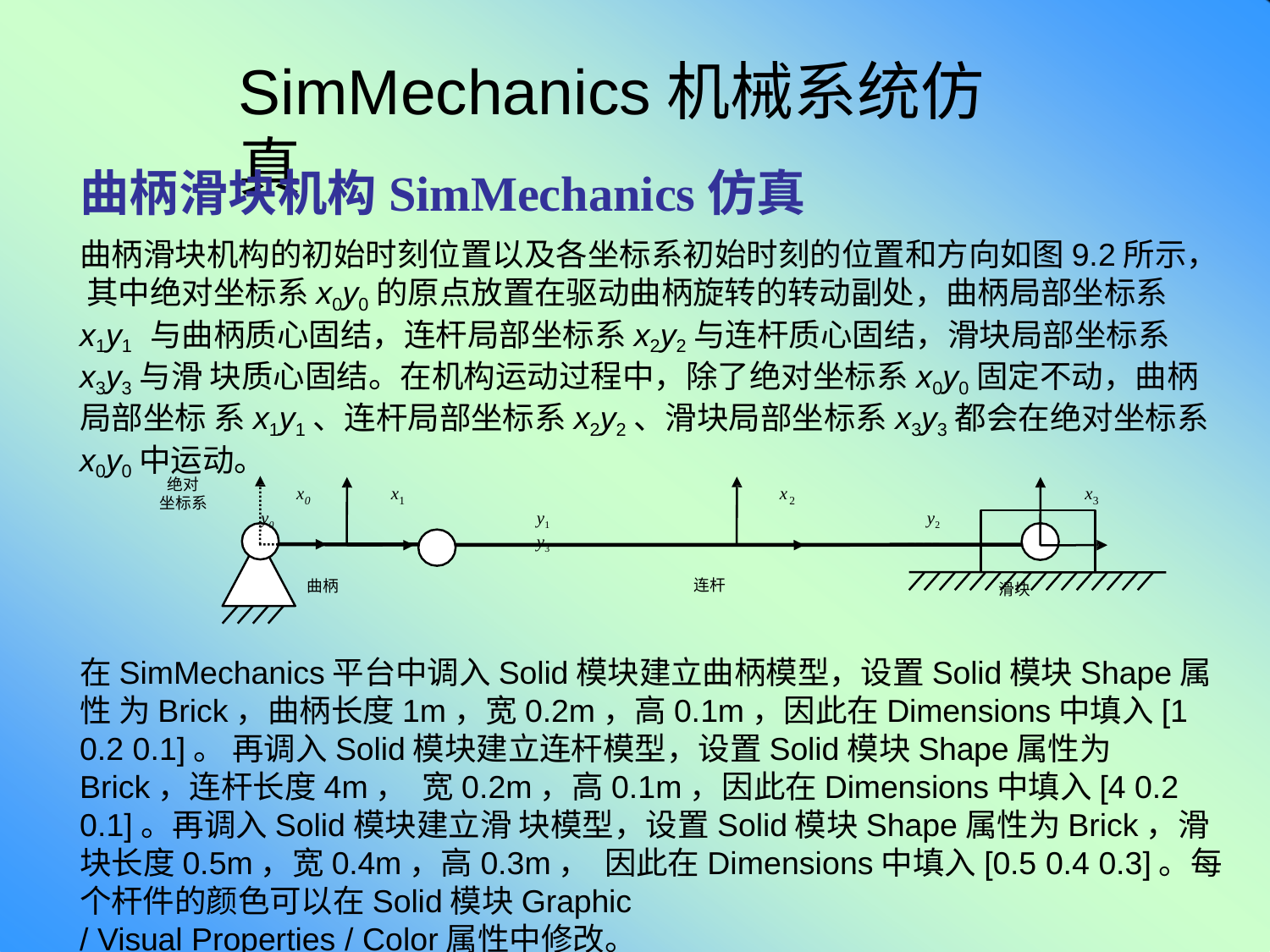

# SimMechanics机械系统仿真
曲柄滑块机构SimMechanics仿真
曲柄滑块机构的初始时刻位置以及各坐标系初始时刻的位置和方向如图9.2所示，  其中绝对坐标系x0y0的原点放置在驱动曲柄旋转的转动副处，曲柄局部坐标系x1y1  与曲柄质心固结，连杆局部坐标系x2y2与连杆质心固结，滑块局部坐标系x3y3与滑 块质心固结。在机构运动过程中，除了绝对坐标系x0y0固定不动，曲柄局部坐标 系x1y1、连杆局部坐标系x2y2、滑块局部坐标系x3y3都会在绝对坐标系x0y0中运动。
y0	y1	y2	y3
绝对 坐标系

x	x
x	x
0	1	2	3

连杆
曲柄
滑块

在SimMechanics平台中调入Solid模块建立曲柄模型，设置Solid模块Shape属性 为Brick，曲柄长度1m，宽0.2m，高0.1m，因此在Dimensions中填入[1 0.2 0.1]。 再调入Solid模块建立连杆模型，设置Solid模块Shape属性为Brick，连杆长度4m，  宽0.2m，高0.1m，因此在Dimensions中填入[4 0.2 0.1]。再调入Solid模块建立滑 块模型，设置Solid模块Shape属性为Brick，滑块长度0.5m，宽0.4m，高0.3m，  因此在Dimensions中填入[0.5 0.4 0.3]。每个杆件的颜色可以在Solid模块Graphic
/ Visual Properties / Color属性中修改。